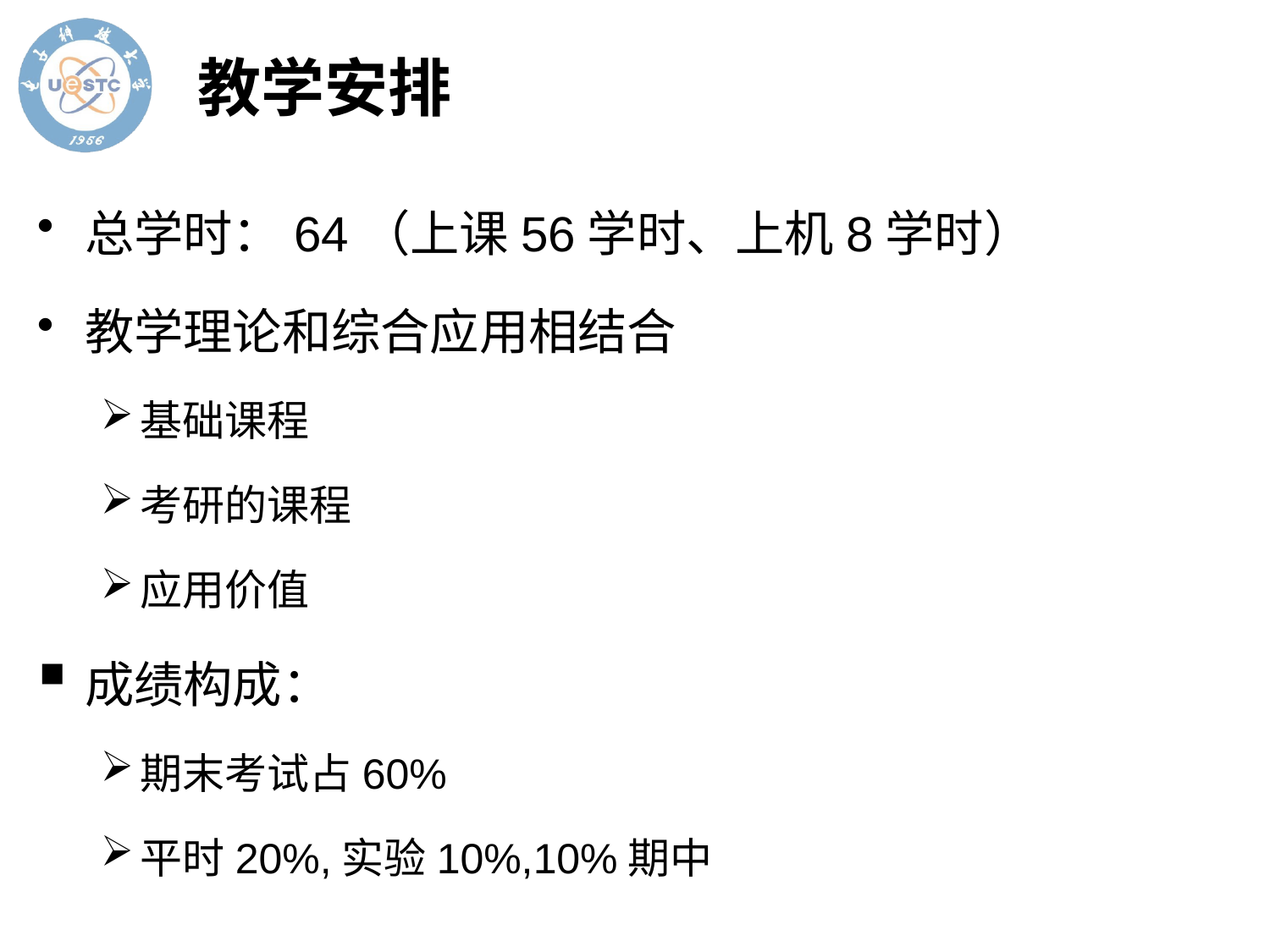

# 教学安排
总学时：64（上课56学时、上机8学时）
教学理论和综合应用相结合
基础课程
考研的课程
应用价值
成绩构成：
期末考试占60%
平时20%,实验10%,10%期中